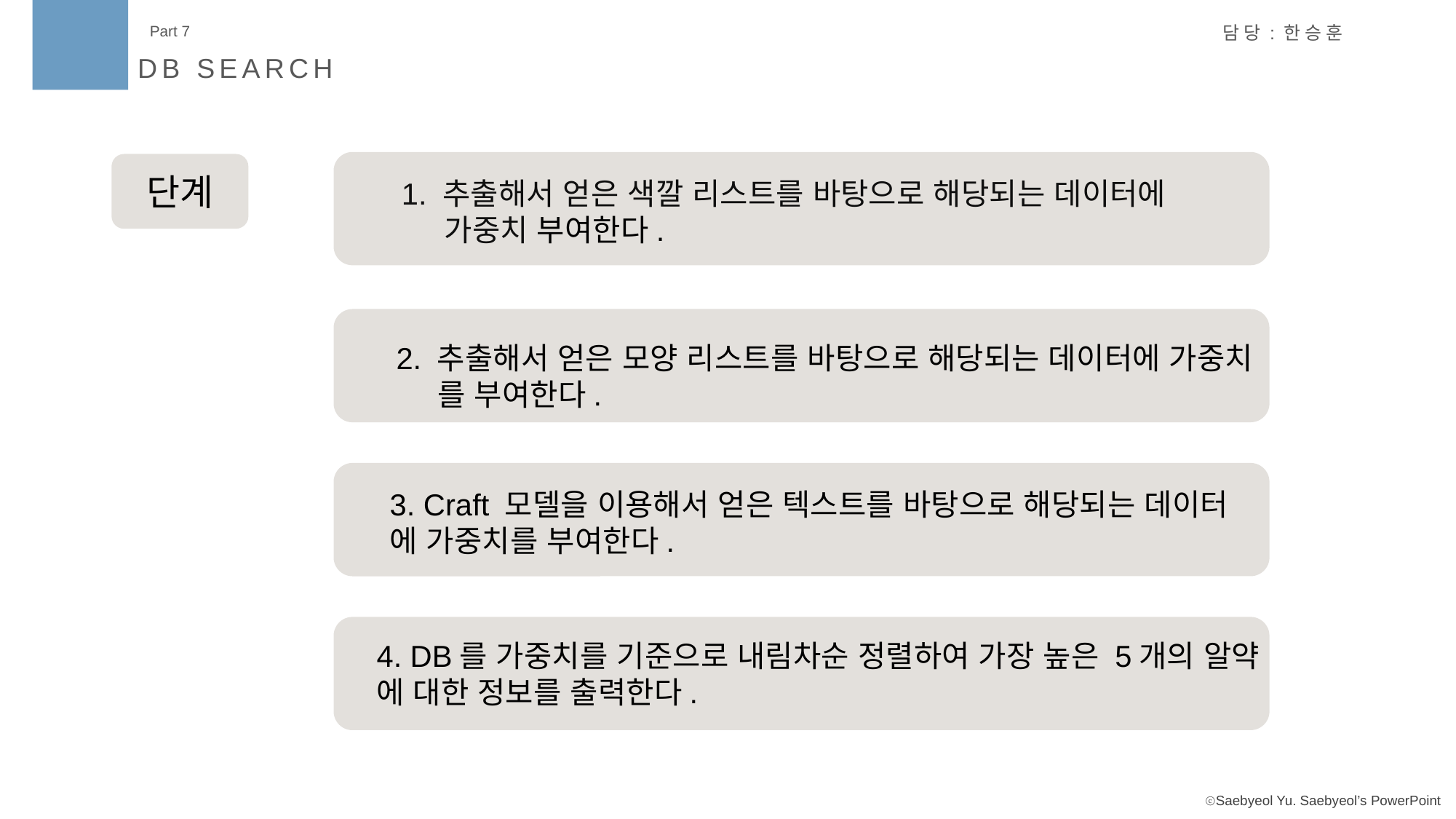

Part 7
담당:한승훈
DB SEARCH

단계
       1. 추출해서 얻은 색깔 리스트를 바탕으로 해당되는 데이터에
           가중치 부여한다.

2. 추출해서 얻은 모양 리스트를 바탕으로 해당되는 데이터에 가중치
    를 부여한다.

3. Craft 모델을 이용해서 얻은 텍스트를 바탕으로 해당되는 데이터
에 가중치를 부여한다.

4. DB를 가중치를 기준으로 내림차순 정렬하여 가장 높은 5개의 알약
에 대한 정보를 출력한다.